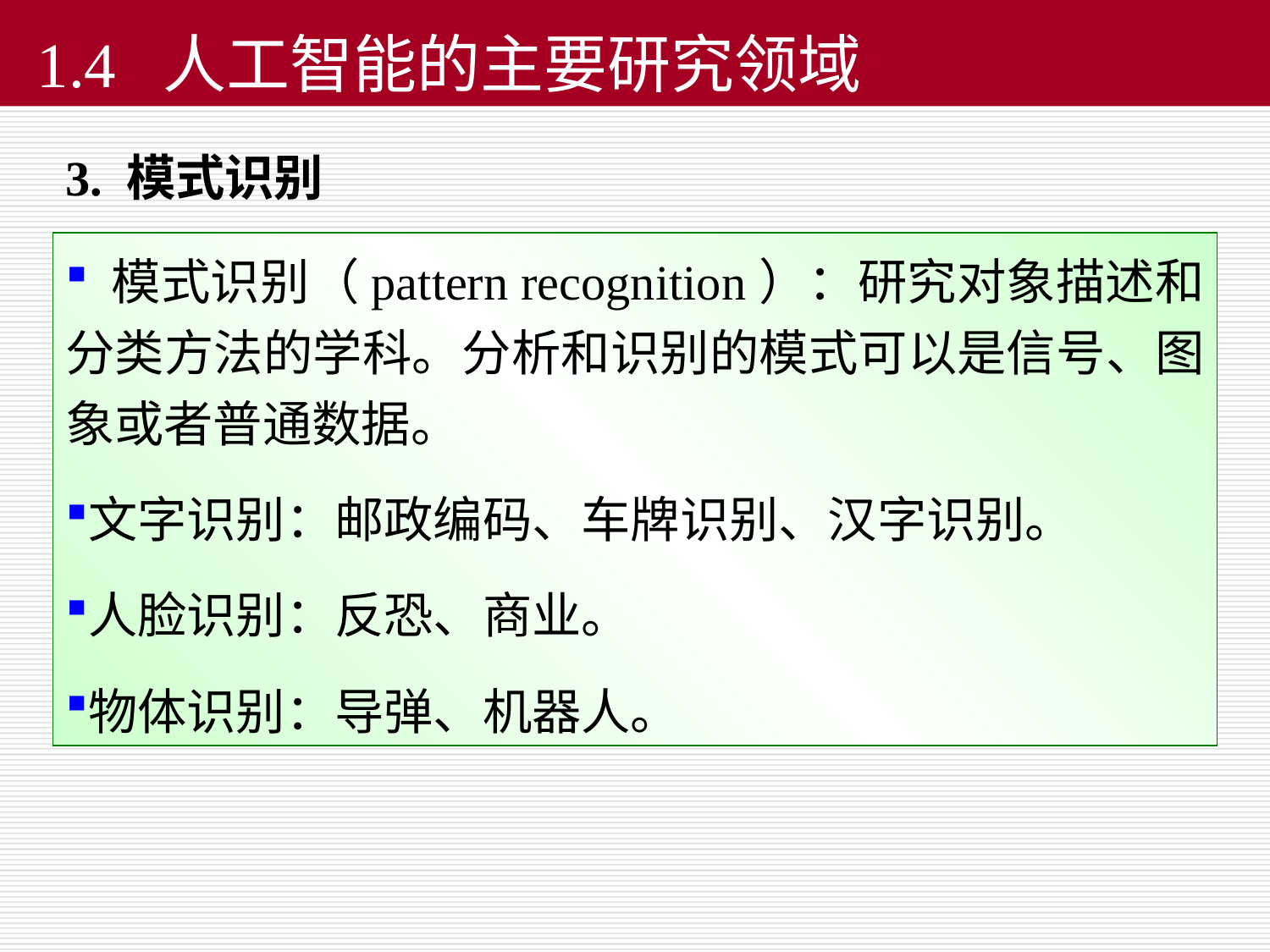

1.4  人工智能的主要研究领域
3. 模式识别
 模式识别（pattern recognition）：研究对象描述和分类方法的学科。分析和识别的模式可以是信号、图象或者普通数据。
文字识别：邮政编码、车牌识别、汉字识别。
人脸识别：反恐、商业。
物体识别：导弹、机器人。
51